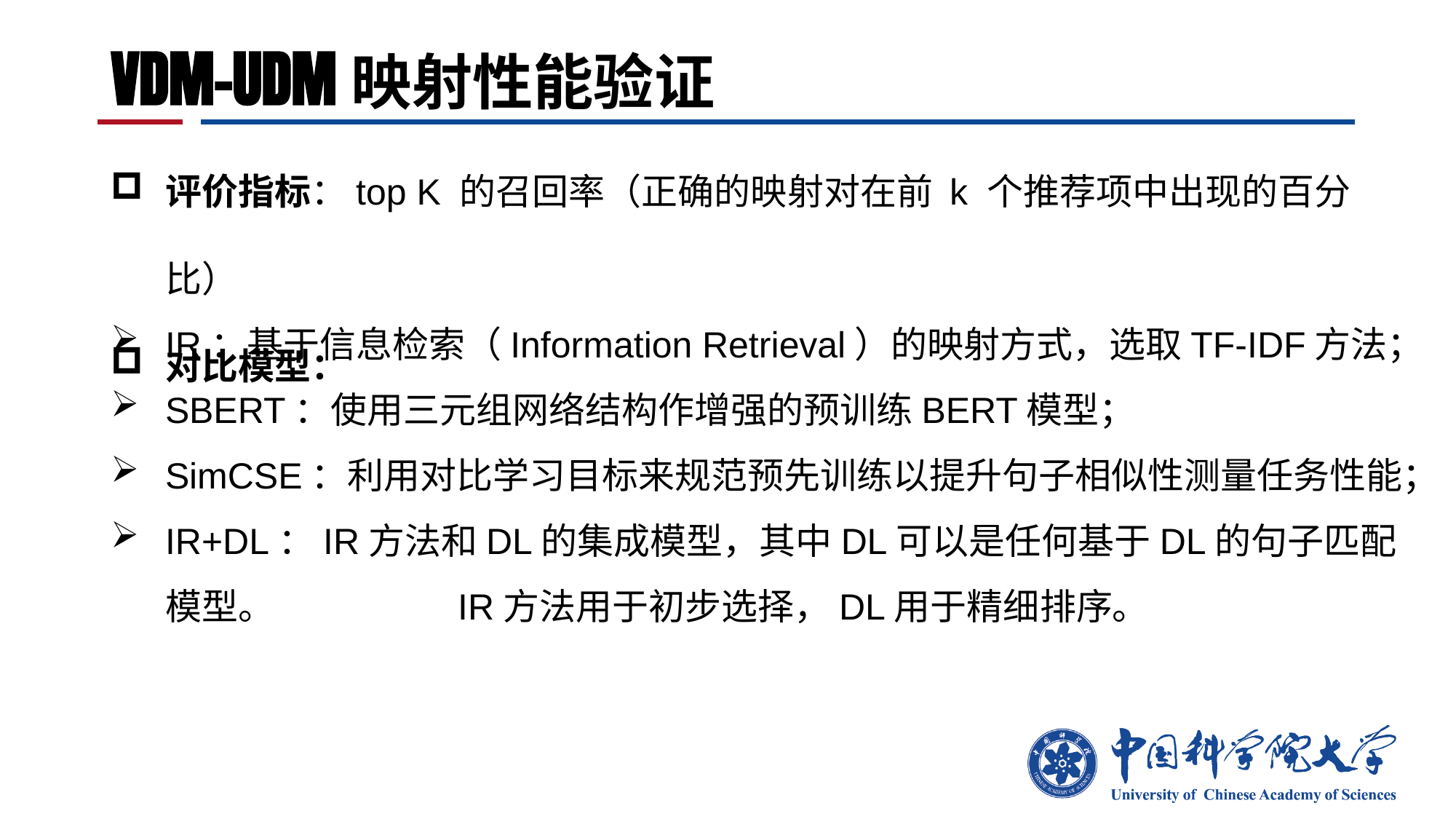

# VDM-UDM映射性能验证
评价指标：top K 的召回率（正确的映射对在前 k 个推荐项中出现的百分比）
对比模型：
IR：基于信息检索（Information Retrieval）的映射方式，选取TF-IDF方法；
SBERT：使用三元组网络结构作增强的预训练BERT模型；
SimCSE：利用对比学习目标来规范预先训练以提升句子相似性测量任务性能；
IR+DL：IR方法和DL的集成模型，其中DL可以是任何基于DL的句子匹配模型。	        IR方法用于初步选择，DL用于精细排序。